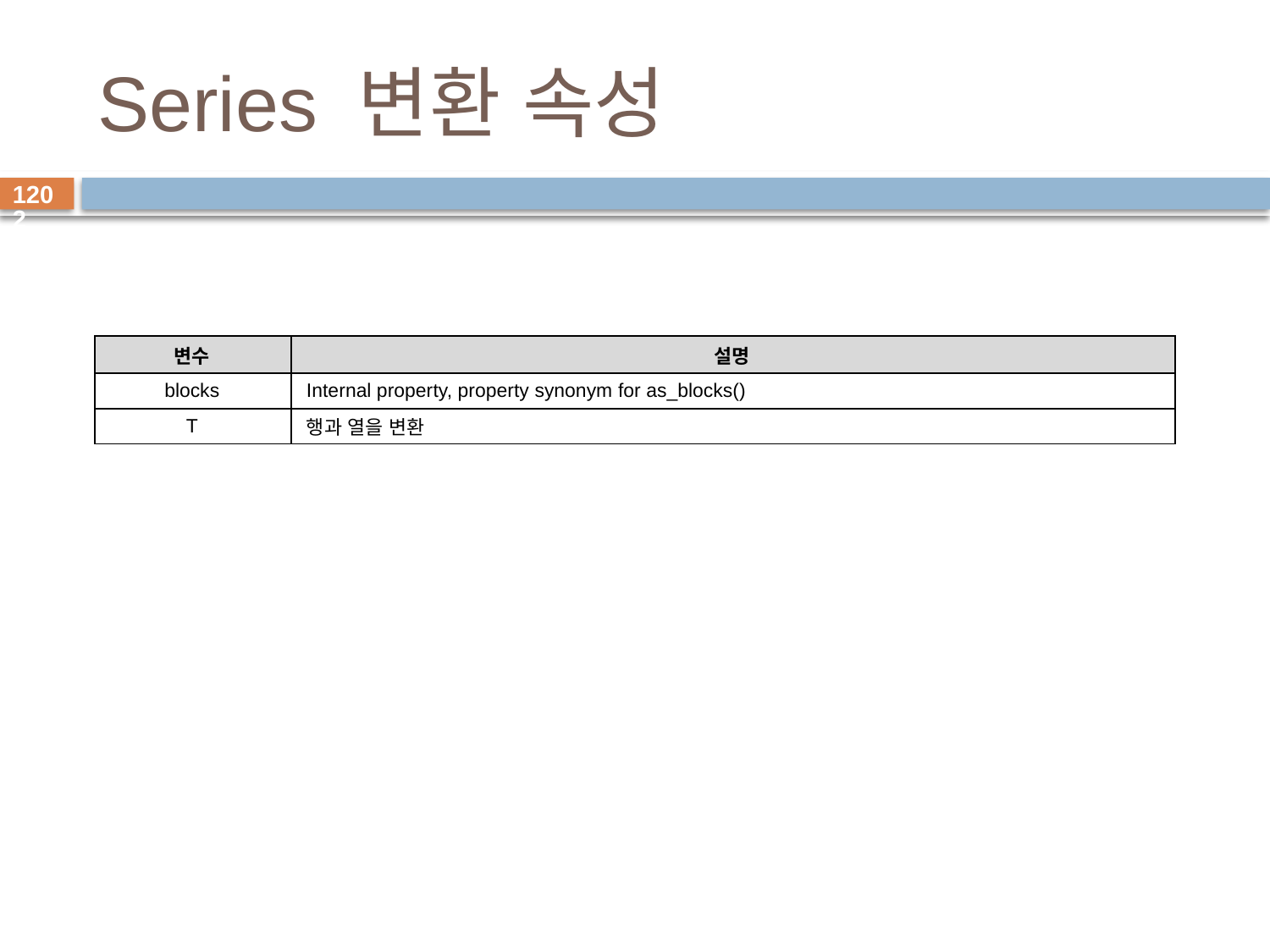

# Series 변환 속성
1202
| 변수 | 설명 |
| --- | --- |
| blocks | Internal property, property synonym for as\_blocks() |
| T | 행과 열을 변환 |